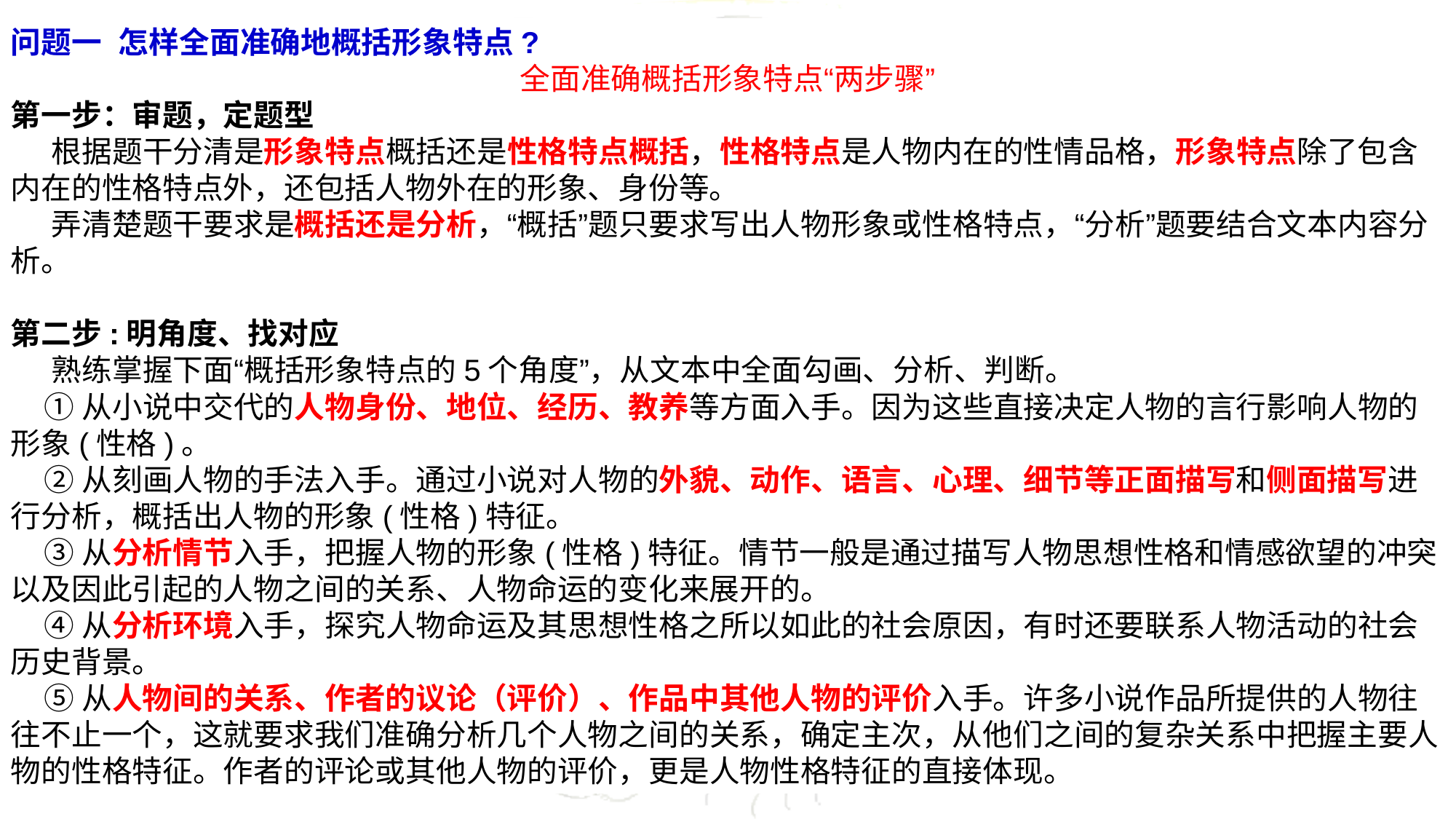

问题一  怎样全面准确地概括形象特点?
全面准确概括形象特点“两步骤”
第一步：审题，定题型
    根据题干分清是形象特点概括还是性格特点概括，性格特点是人物内在的性情品格，形象特点除了包含内在的性格特点外，还包括人物外在的形象、身份等。
    弄清楚题干要求是概括还是分析，“概括”题只要求写出人物形象或性格特点，“分析”题要结合文本内容分析。

第二步:明角度、找对应
    熟练掌握下面“概括形象特点的5个角度”，从文本中全面勾画、分析、判断。
    ①从小说中交代的人物身份、地位、经历、教养等方面入手。因为这些直接决定人物的言行影响人物的形象(性格)。
    ②从刻画人物的手法入手。通过小说对人物的外貌、动作、语言、心理、细节等正面描写和侧面描写进行分析，概括出人物的形象(性格)特征。
    ③从分析情节入手，把握人物的形象(性格)特征。情节一般是通过描写人物思想性格和情感欲望的冲突以及因此引起的人物之间的关系、人物命运的变化来展开的。
    ④从分析环境入手，探究人物命运及其思想性格之所以如此的社会原因，有时还要联系人物活动的社会历史背景。
    ⑤从人物间的关系、作者的议论（评价）、作品中其他人物的评价入手。许多小说作品所提供的人物往往不止一个，这就要求我们准确分析几个人物之间的关系，确定主次，从他们之间的复杂关系中把握主要人物的性格特征。作者的评论或其他人物的评价，更是人物性格特征的直接体现。